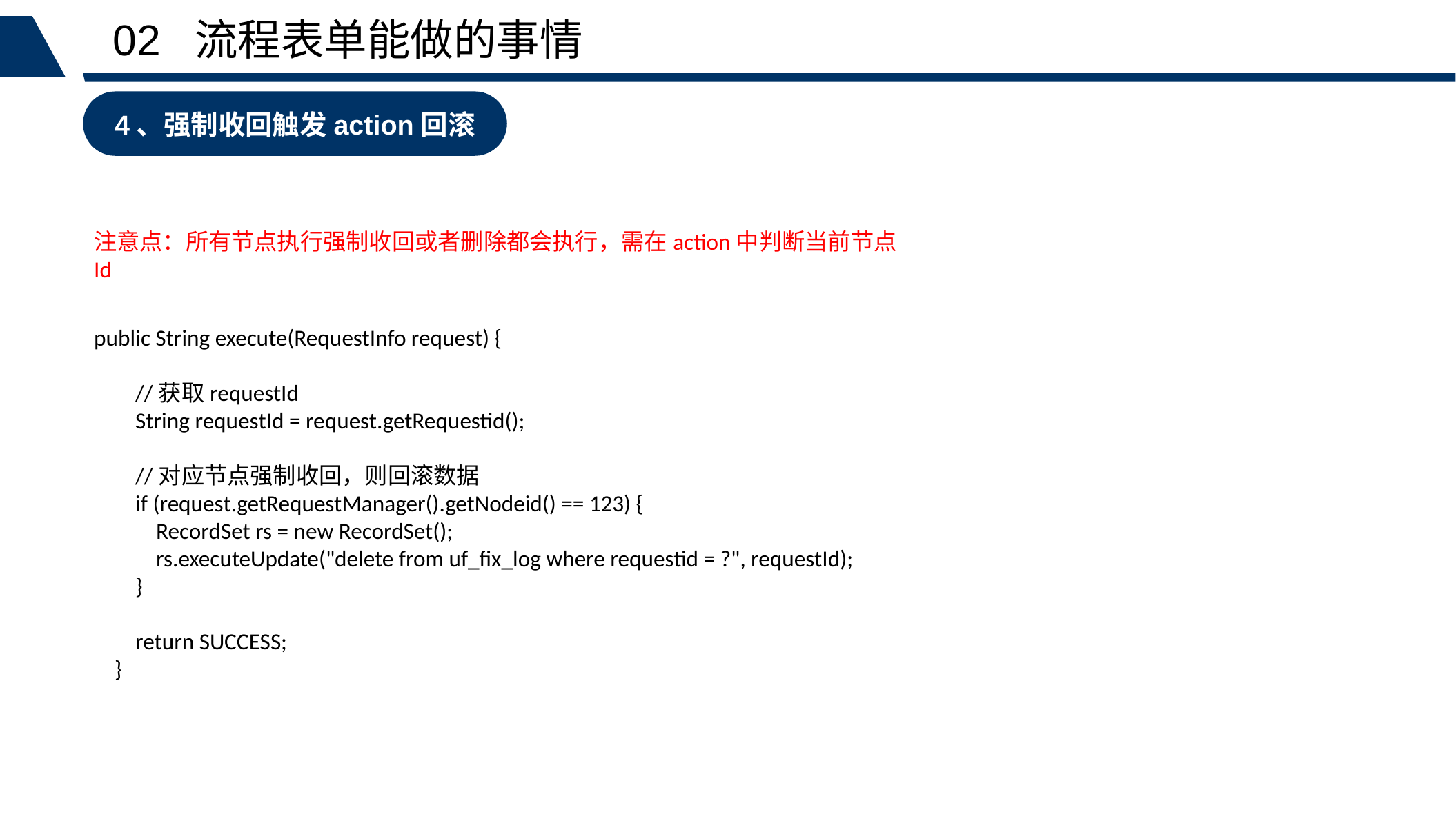

02  流程表单能做的事情

4、强制收回触发action回滚
虚心学习,掌握技能

注意点：所有节点执行强制收回或者删除都会执行，需在action中判断当前节点Id

public String execute(RequestInfo request) {

        //获取requestId
        String requestId = request.getRequestid();

        //对应节点强制收回，则回滚数据
        if (request.getRequestManager().getNodeid() == 123) {
            RecordSet rs = new RecordSet();
            rs.executeUpdate("delete from uf_fix_log where requestid = ?", requestId);
        }

        return SUCCESS;
    }
遵守安全生产的一般规则